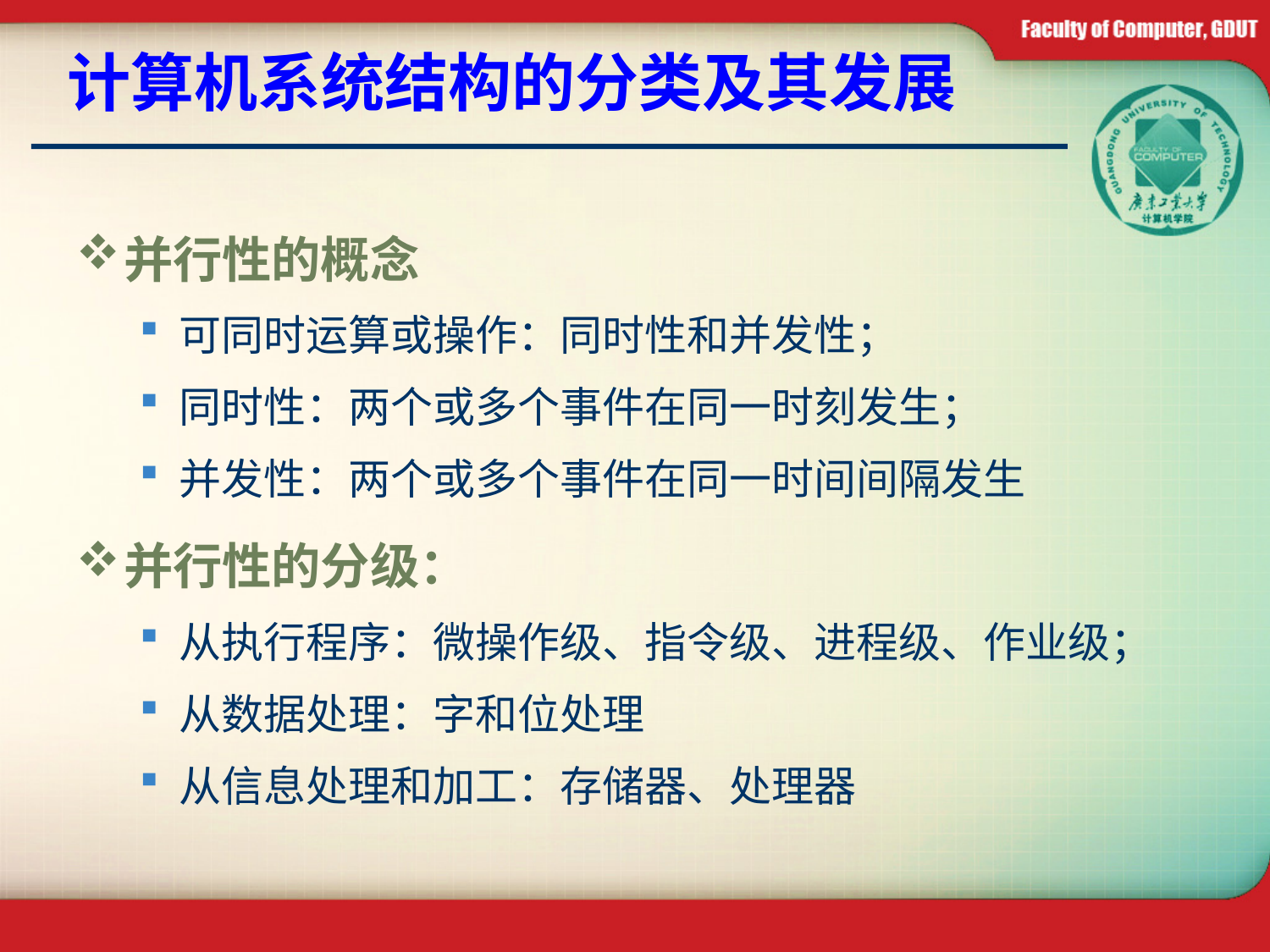

# 计算机系统结构的分类及其发展
并行性的概念
可同时运算或操作：同时性和并发性；
同时性：两个或多个事件在同一时刻发生；
并发性：两个或多个事件在同一时间间隔发生
并行性的分级：
从执行程序：微操作级、指令级、进程级、作业级；
从数据处理：字和位处理
从信息处理和加工：存储器、处理器